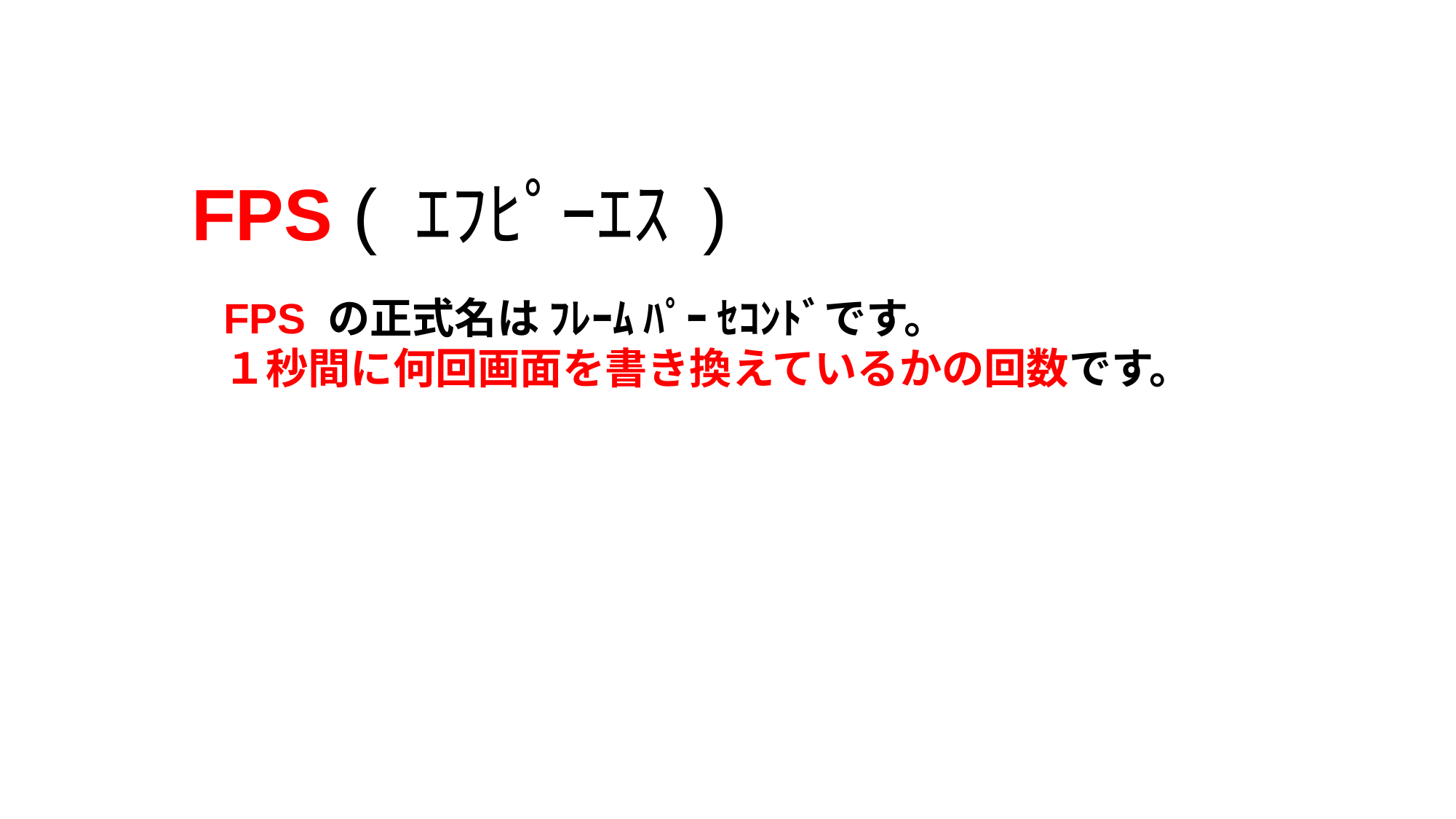

FPS ( ｴﾌﾋﾟｰｴｽ )
FPS の正式名は ﾌﾚｰﾑ ﾊﾟｰ ｾｺﾝﾄﾞです。
１秒間に何回画面を書き換えているかの回数です。